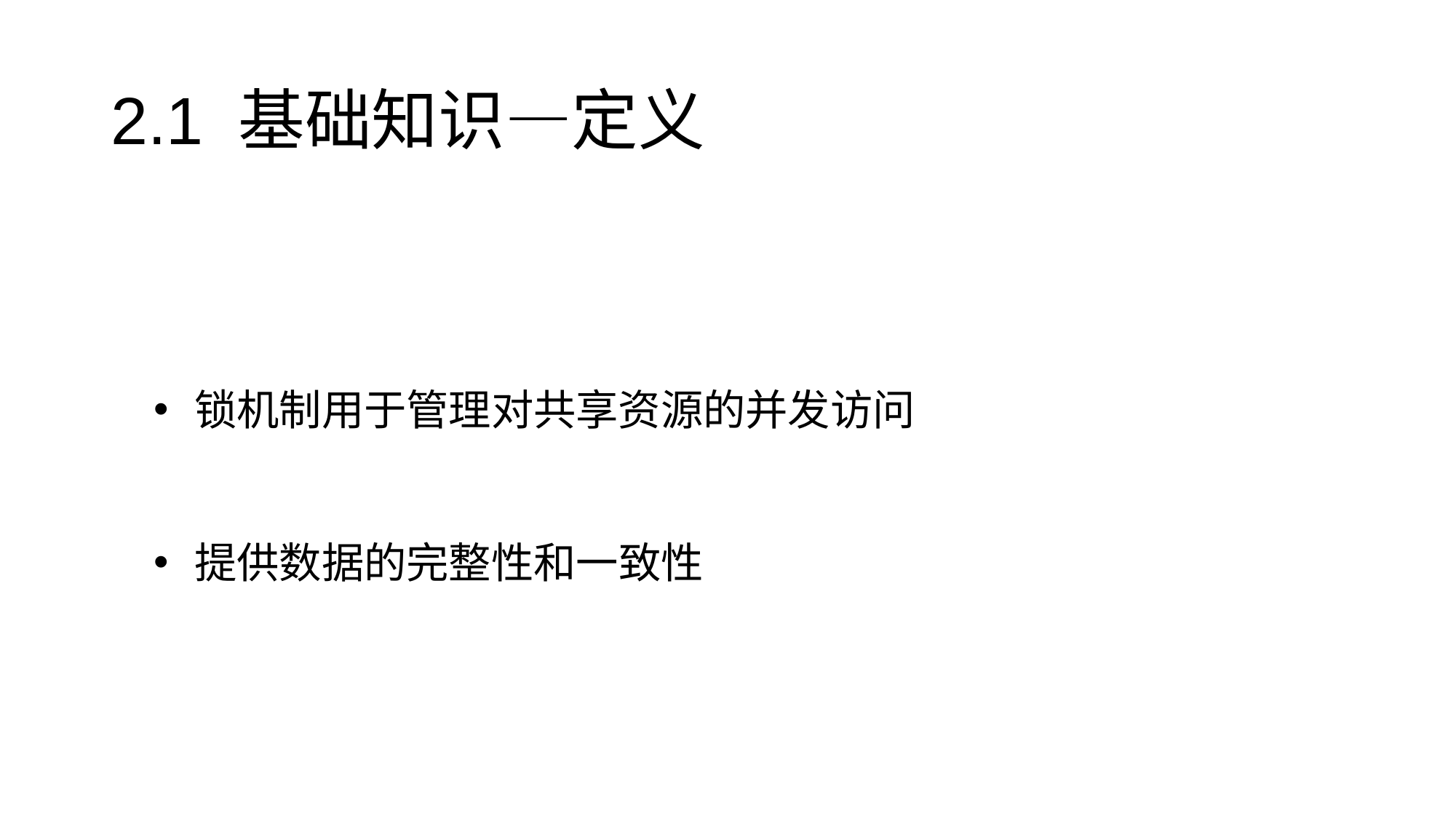

# 2.1 基础知识—定义
锁机制用于管理对共享资源的并发访问
提供数据的完整性和一致性